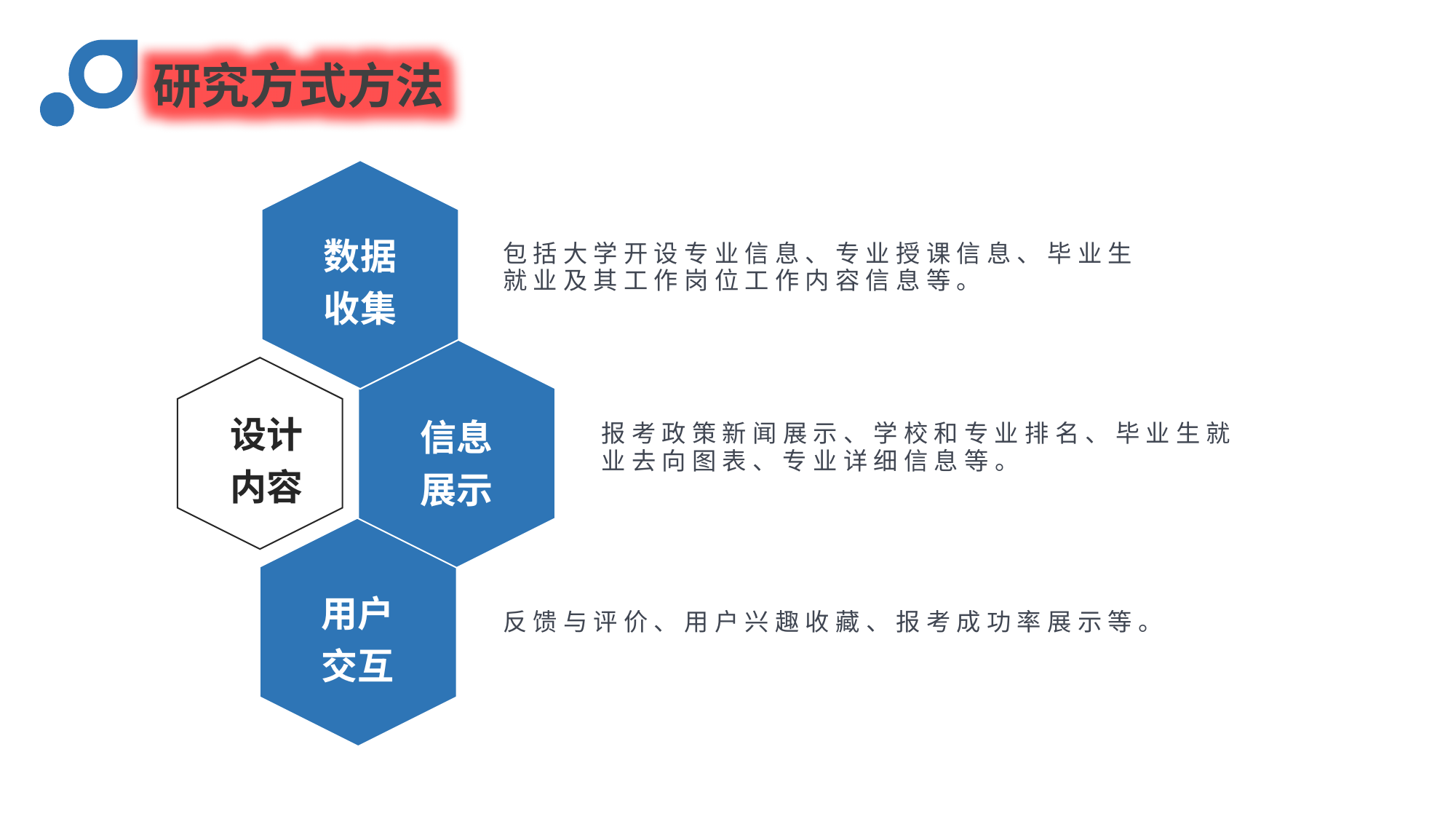

研究方式方法

数据收集
包括大学开设专业信息、专业授课信息、毕业生就业及其工作岗位工作内容信息等。

设计内容
信息展示
报考政策新闻展示、学校和专业排名、毕业生就业去向图表、专业详细信息等。

用户交互
反馈与评价、用户兴趣收藏、报考成功率展示等。